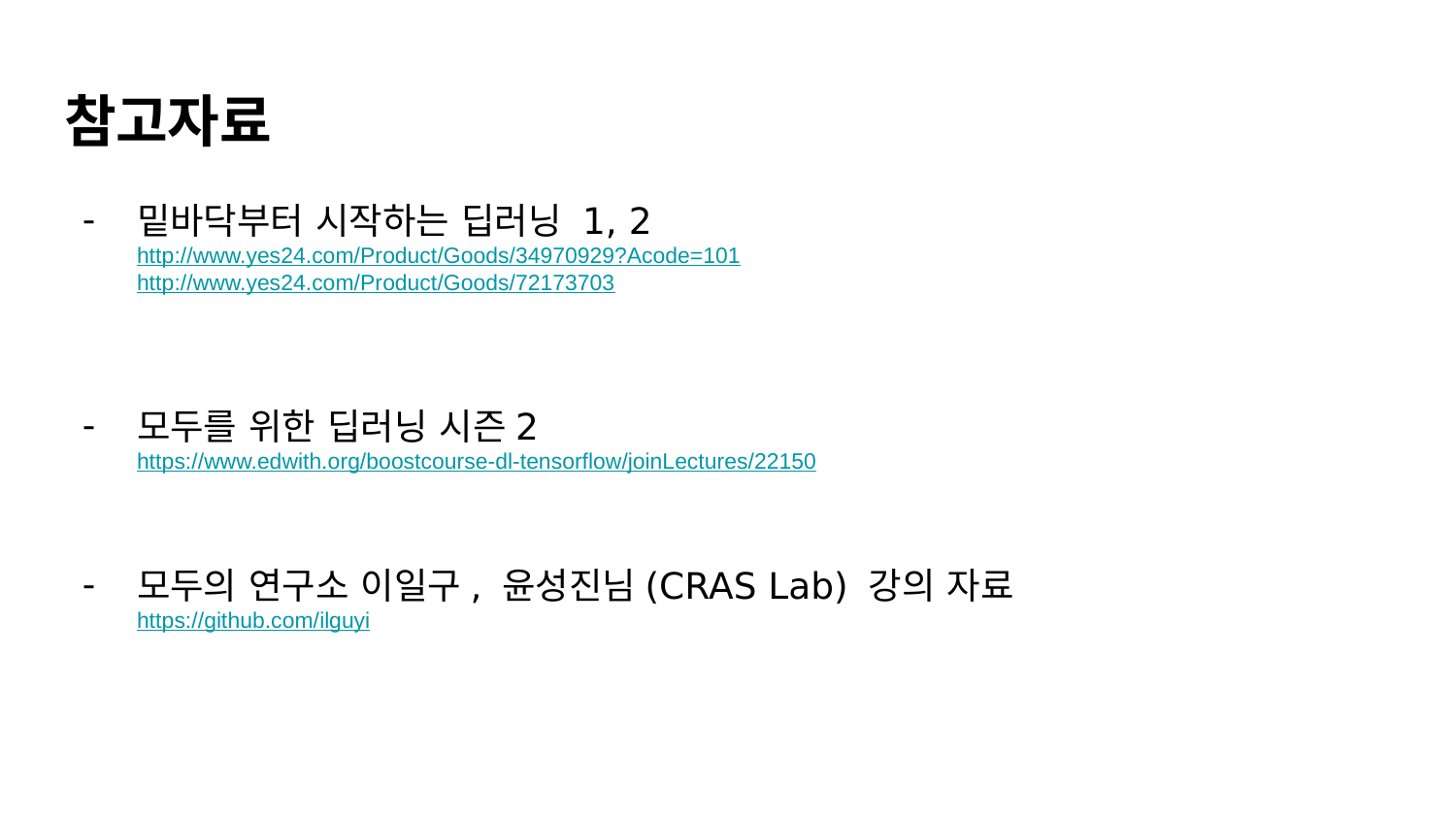

# 참고자료
밑바닥부터 시작하는 딥러닝 1, 2
http://www.yes24.com/Product/Goods/34970929?Acode=101
http://www.yes24.com/Product/Goods/72173703

모두를 위한 딥러닝 시즌2
https://www.edwith.org/boostcourse-dl-tensorflow/joinLectures/22150

모두의 연구소 이일구, 윤성진님(CRAS Lab) 강의 자료
https://github.com/ilguyi